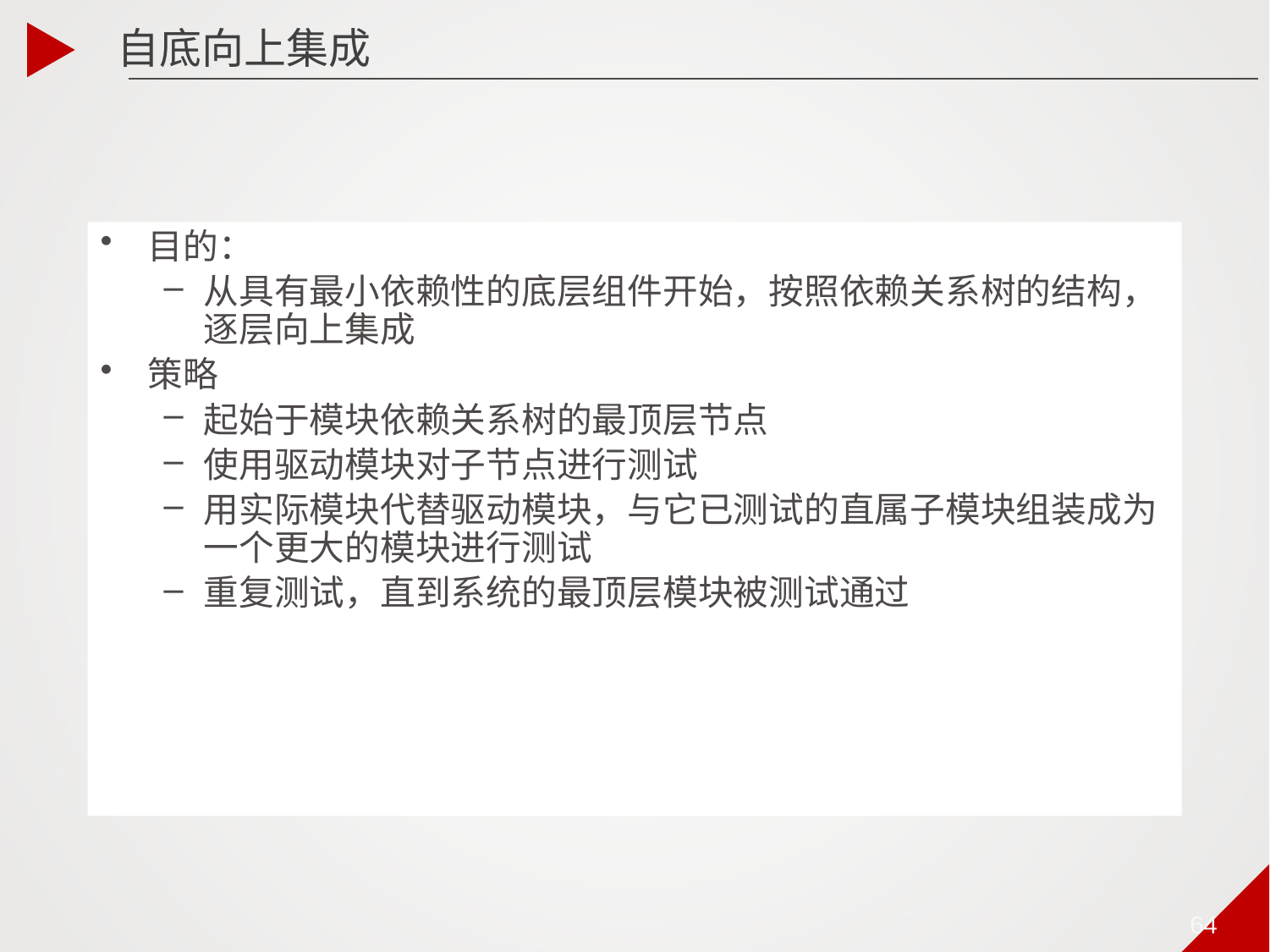

自底向上集成

目的：
从具有最小依赖性的底层组件开始，按照依赖关系树的结构，逐层向上集成
策略
起始于模块依赖关系树的最顶层节点
使用驱动模块对子节点进行测试
用实际模块代替驱动模块，与它已测试的直属子模块组装成为一个更大的模块进行测试
重复测试，直到系统的最顶层模块被测试通过